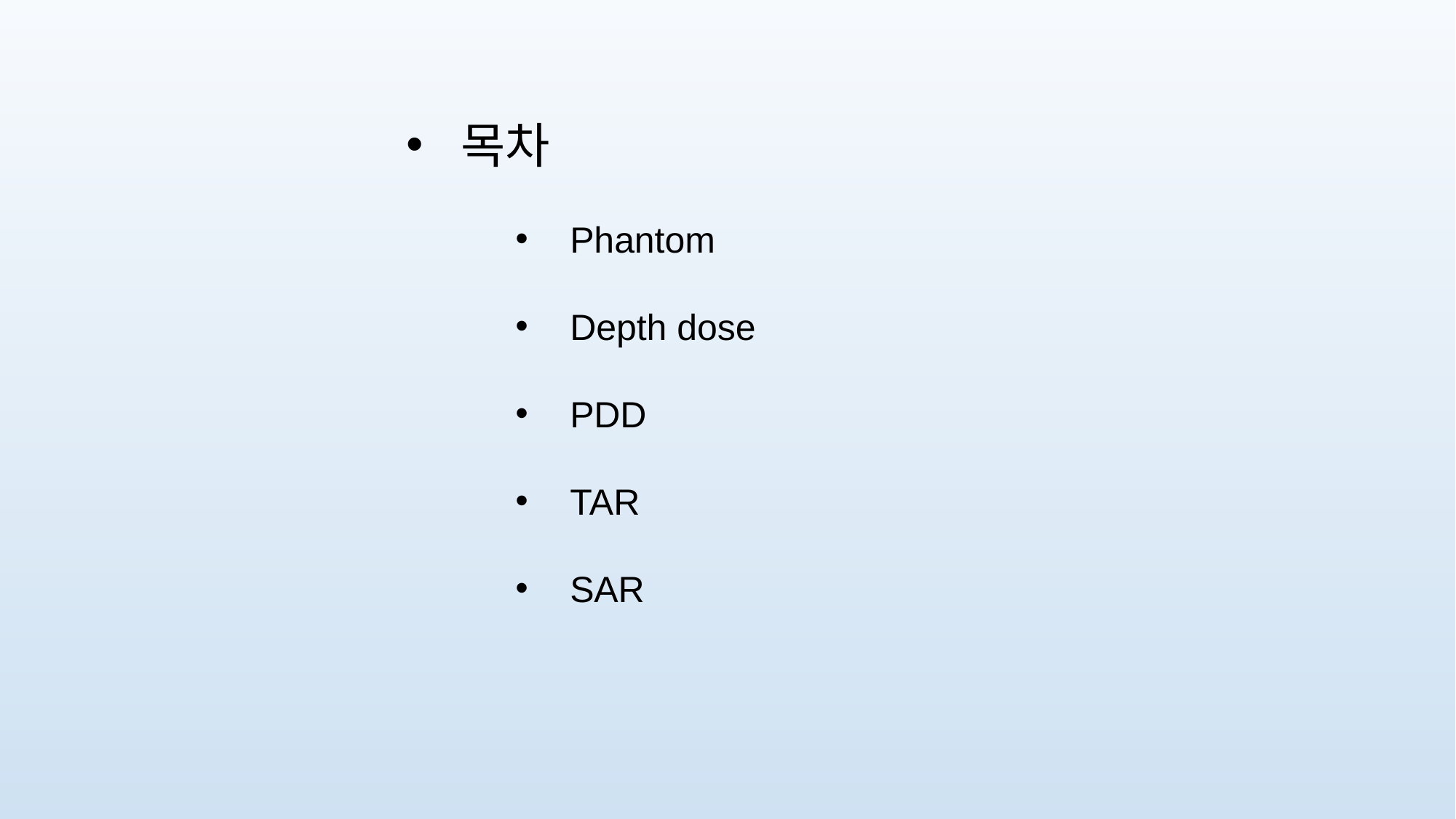

목차
Phantom
Depth dose
PDD
TAR
SAR